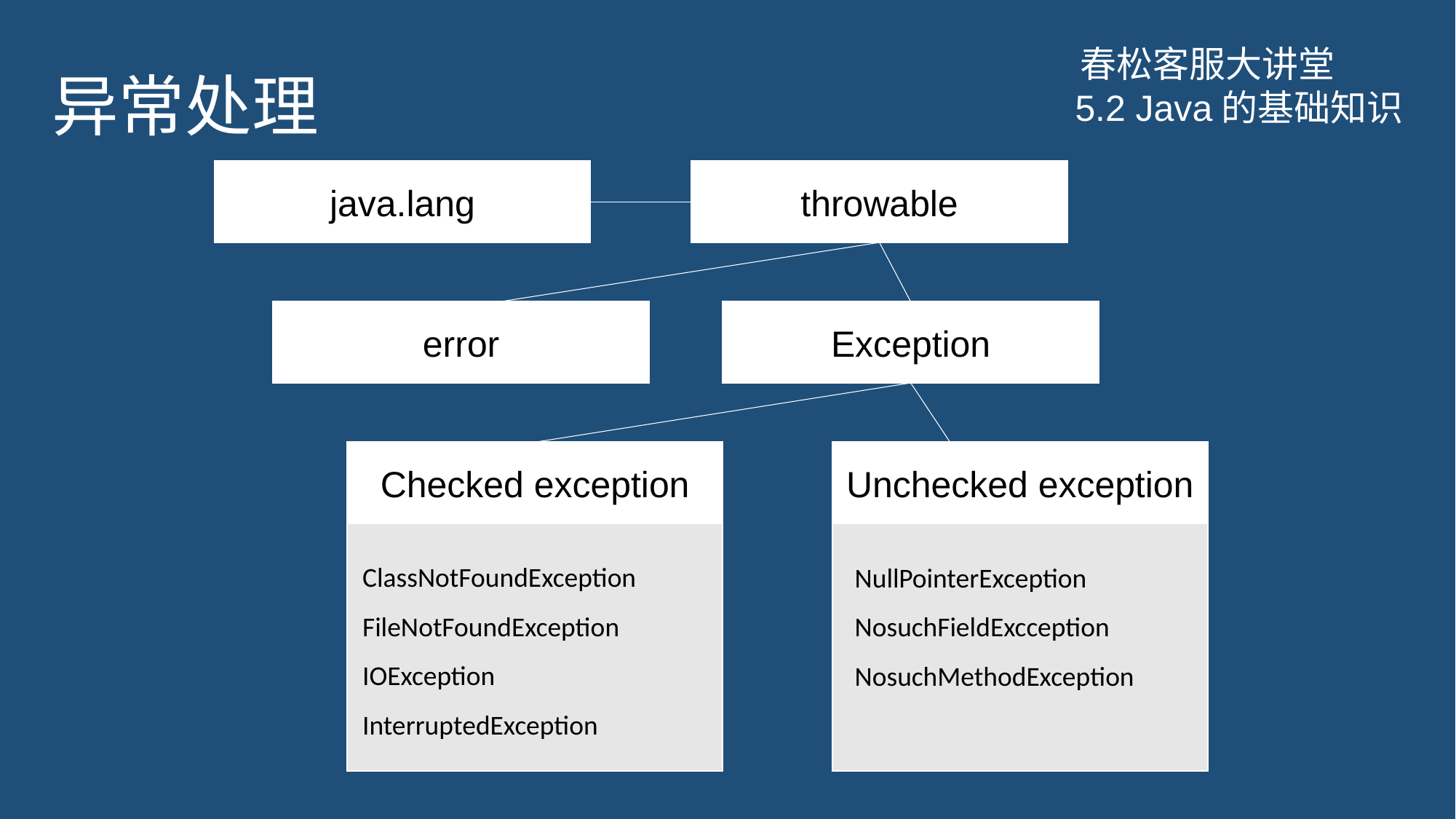

# 异常处理
春松客服大讲堂
5.2 Java的基础知识
java.lang
throwable
error
Exception
Checked exception
Unchecked exception

ClassNotFoundException
FileNotFoundException
IOException
InterruptedException
NullPointerException
NosuchFieldExcception
NosuchMethodException